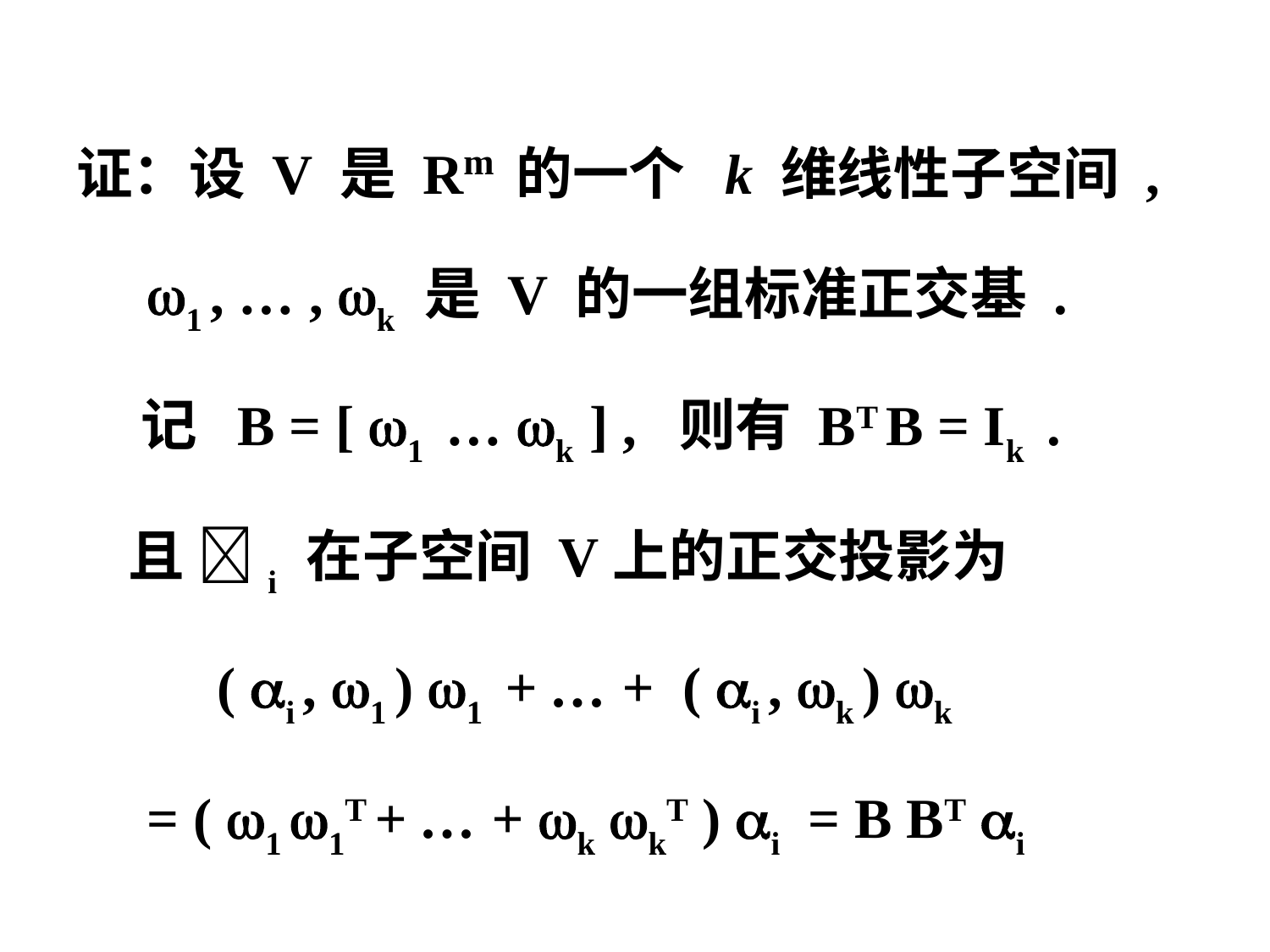

证：设 V 是 Rm 的一个  k 维线性子空间 ,
     ω1 , … , ωk  是 V 的一组标准正交基 .
    记  B = [ ω1  … ωk  ] ,  则有 BT B = Ik  .
   且 αi 在子空间 V上的正交投影为
         ( αi , ω1 ) ω1  + … +  ( αi , ωk ) ωk
     = ( ω1 ω1T + … + ωk ωkT ) αi  = B BT αi